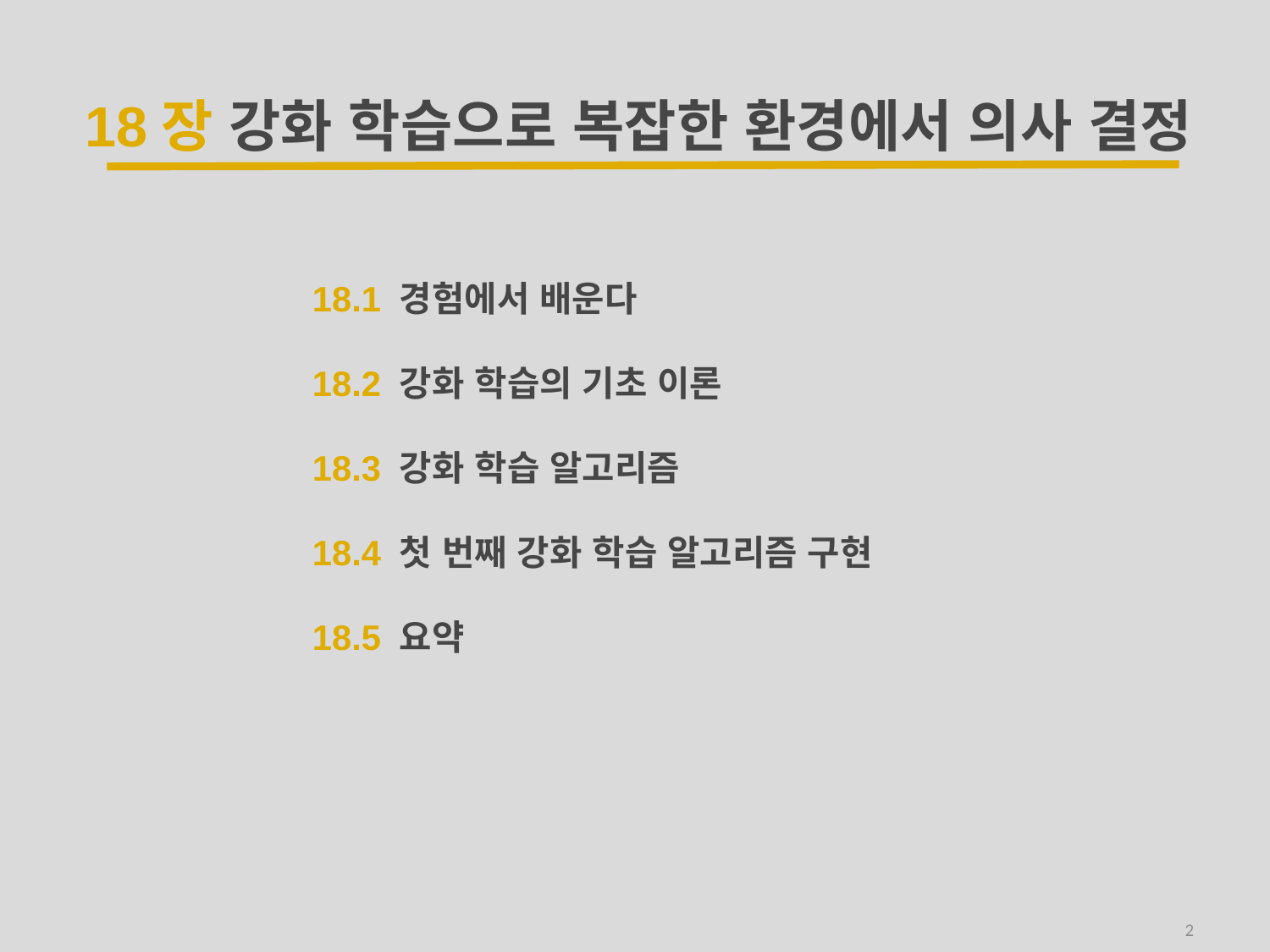

18장 강화 학습으로 복잡한 환경에서 의사 결정
18.1 경험에서 배운다
18.2 강화 학습의 기초 이론
18.3 강화 학습 알고리즘
18.4 첫 번째 강화 학습 알고리즘 구현
18.5 요약
2